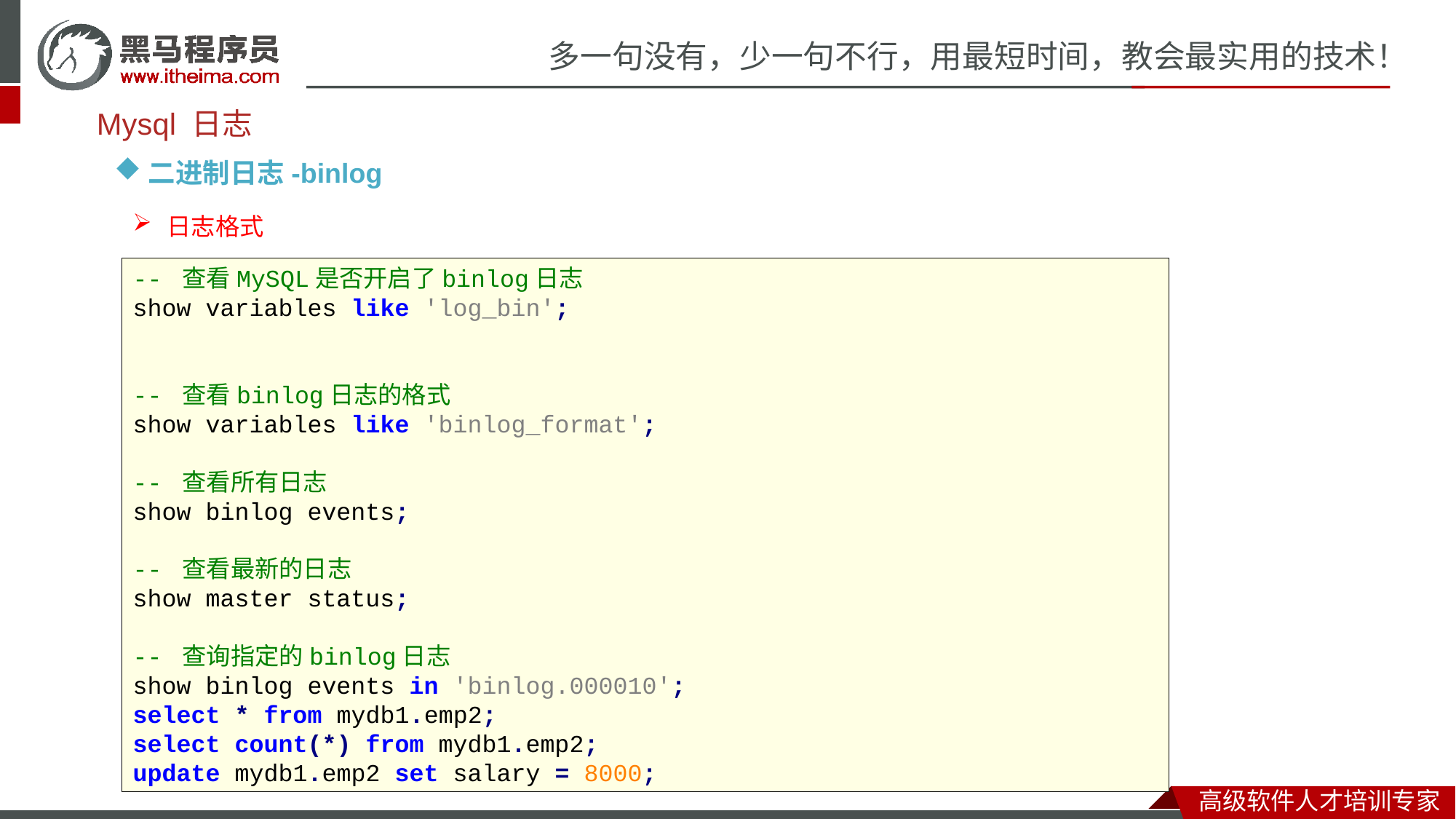

Mysql 日志
二进制日志-binlog
日志格式
-- 查看MySQL是否开启了binlog日志
show variables like 'log_bin';

-- 查看binlog日志的格式
show variables like 'binlog_format';

-- 查看所有日志
show binlog events;

-- 查看最新的日志
show master status;

-- 查询指定的binlog日志
show binlog events in 'binlog.000010';
select * from mydb1.emp2;
select count(*) from mydb1.emp2;
update mydb1.emp2 set salary = 8000;